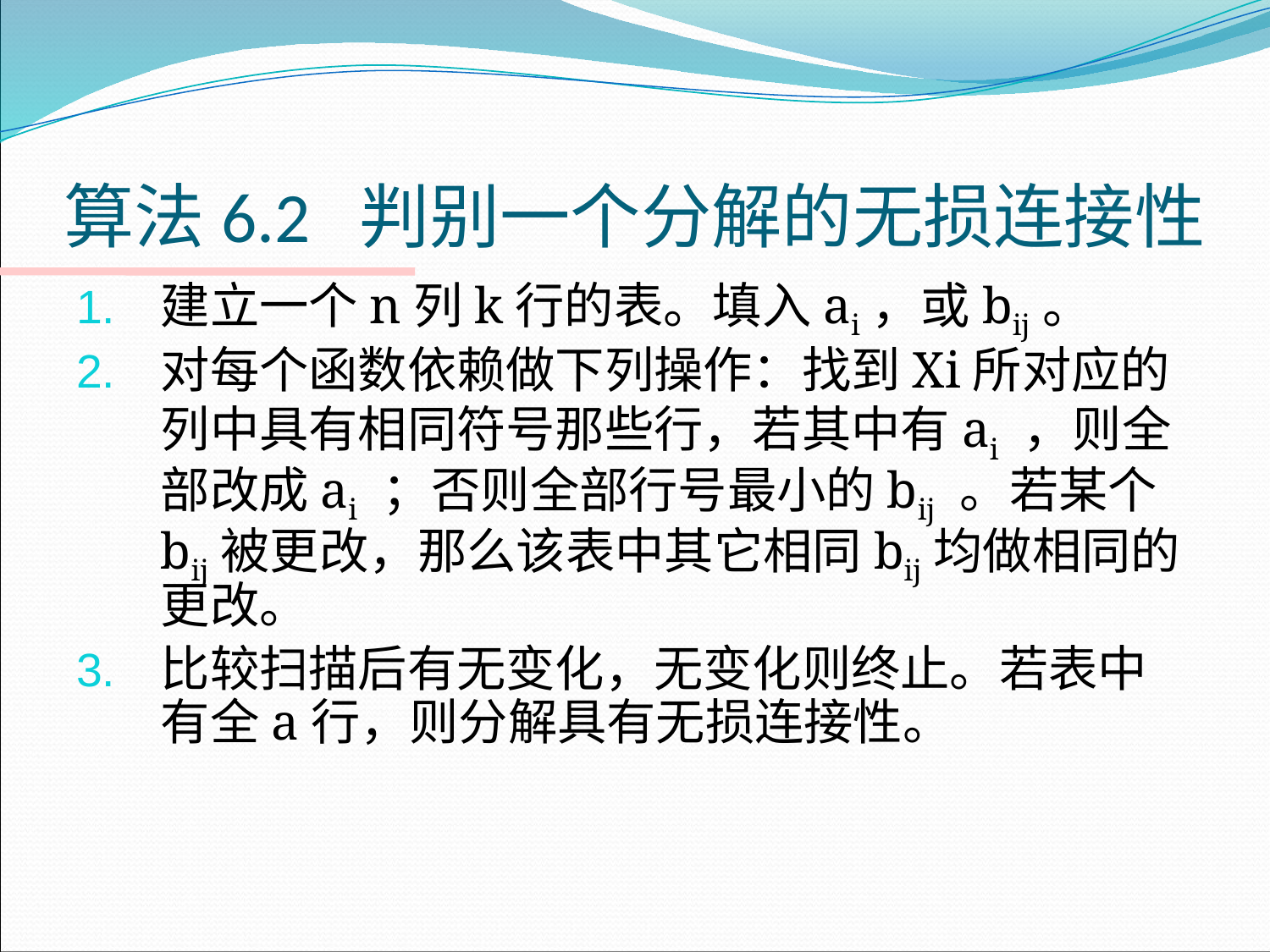

# 算法6.2  判别一个分解的无损连接性
建立一个n列k行的表。填入ai，或bij。
对每个函数依赖做下列操作：找到Xi所对应的列中具有相同符号那些行，若其中有ai ，则全部改成ai ；否则全部行号最小的bij 。若某个bij被更改，那么该表中其它相同bij均做相同的更改。
比较扫描后有无变化，无变化则终止。若表中有全a行，则分解具有无损连接性。

646